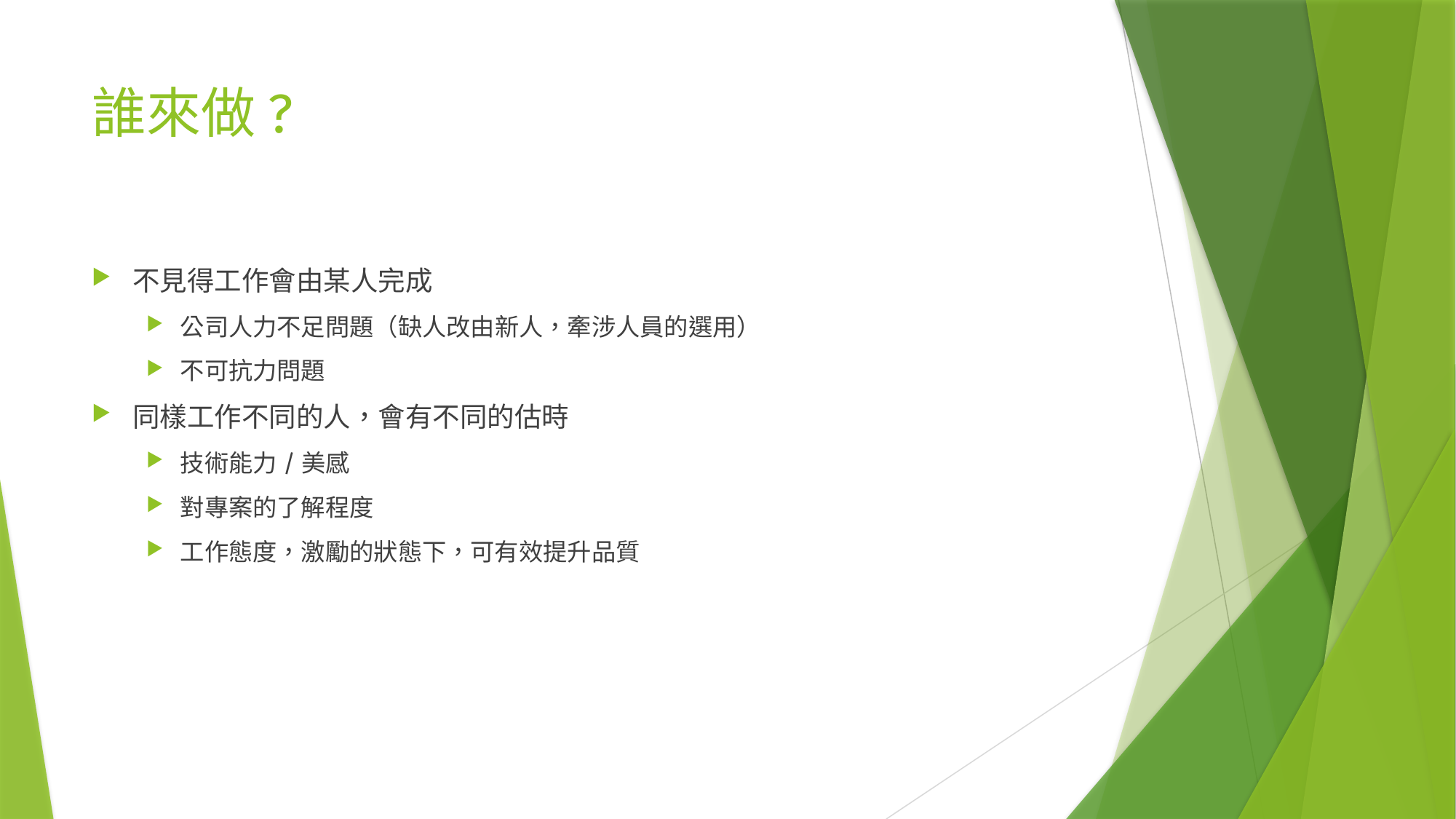

# 誰來做?
不見得工作會由某人完成
公司人力不足問題（缺人改由新人，牽涉人員的選用）
不可抗力問題
同樣工作不同的人，會有不同的估時
技術能力/美感
對專案的了解程度
工作態度，激勵的狀態下，可有效提升品質